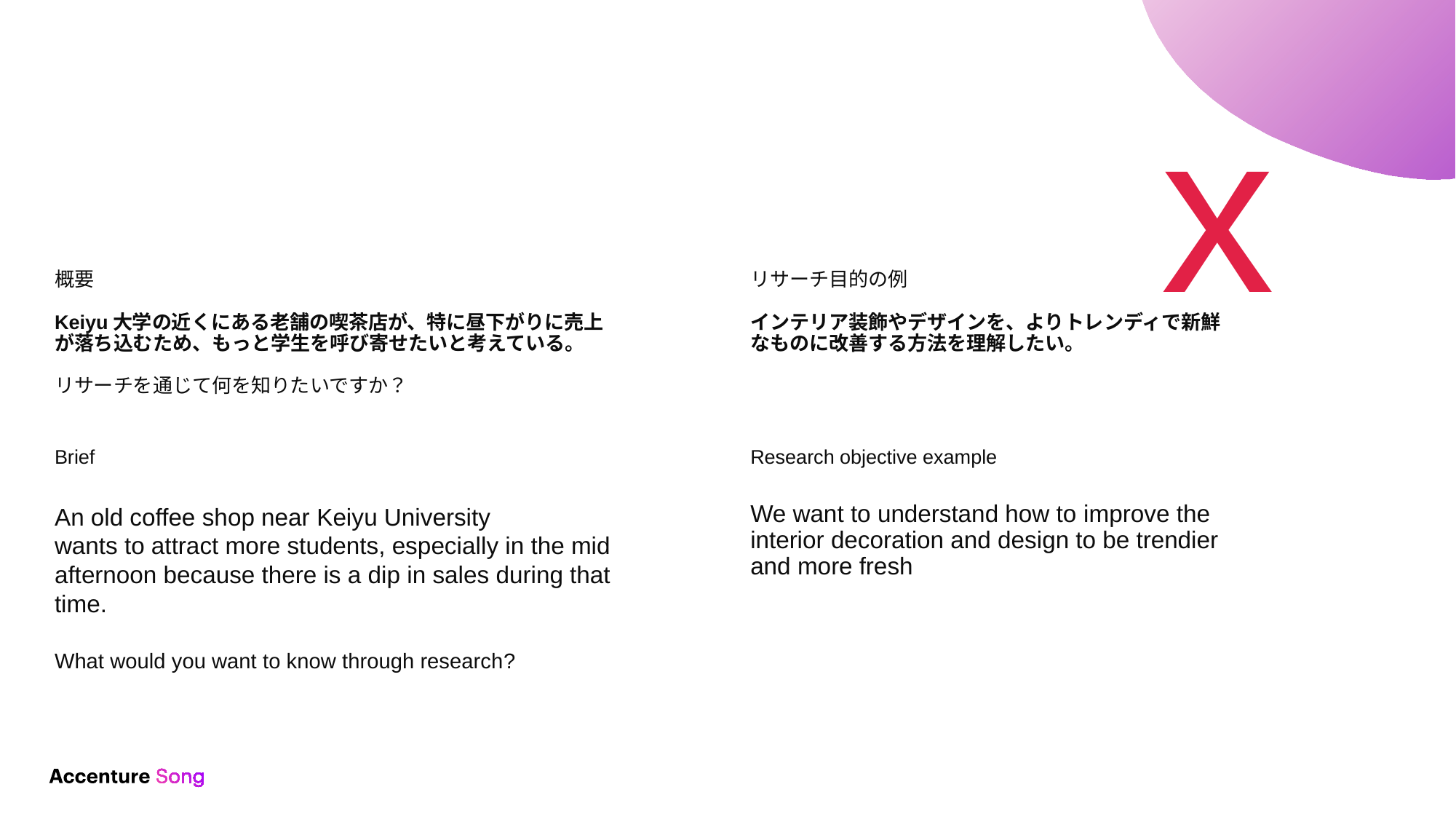

x
An example
参考例
概要

Keiyu大学の近くにある老舗の喫茶店が、特に昼下がりに売上が落ち込むため、もっと学生を呼び寄せたいと考えている。

リサーチを通じて何を知りたいですか？
リサーチ目的の例

インテリア装飾やデザインを、よりトレンディで新鮮なものに改善する方法を理解したい。
Brief

An old coffee shop near Keiyu University
wants to attract more students, especially in the mid afternoon because there is a dip in sales during that time.

What would you want to know through research??
Research objective example

We want to understand how to improve the interior decoration and design to be trendier and more fresh